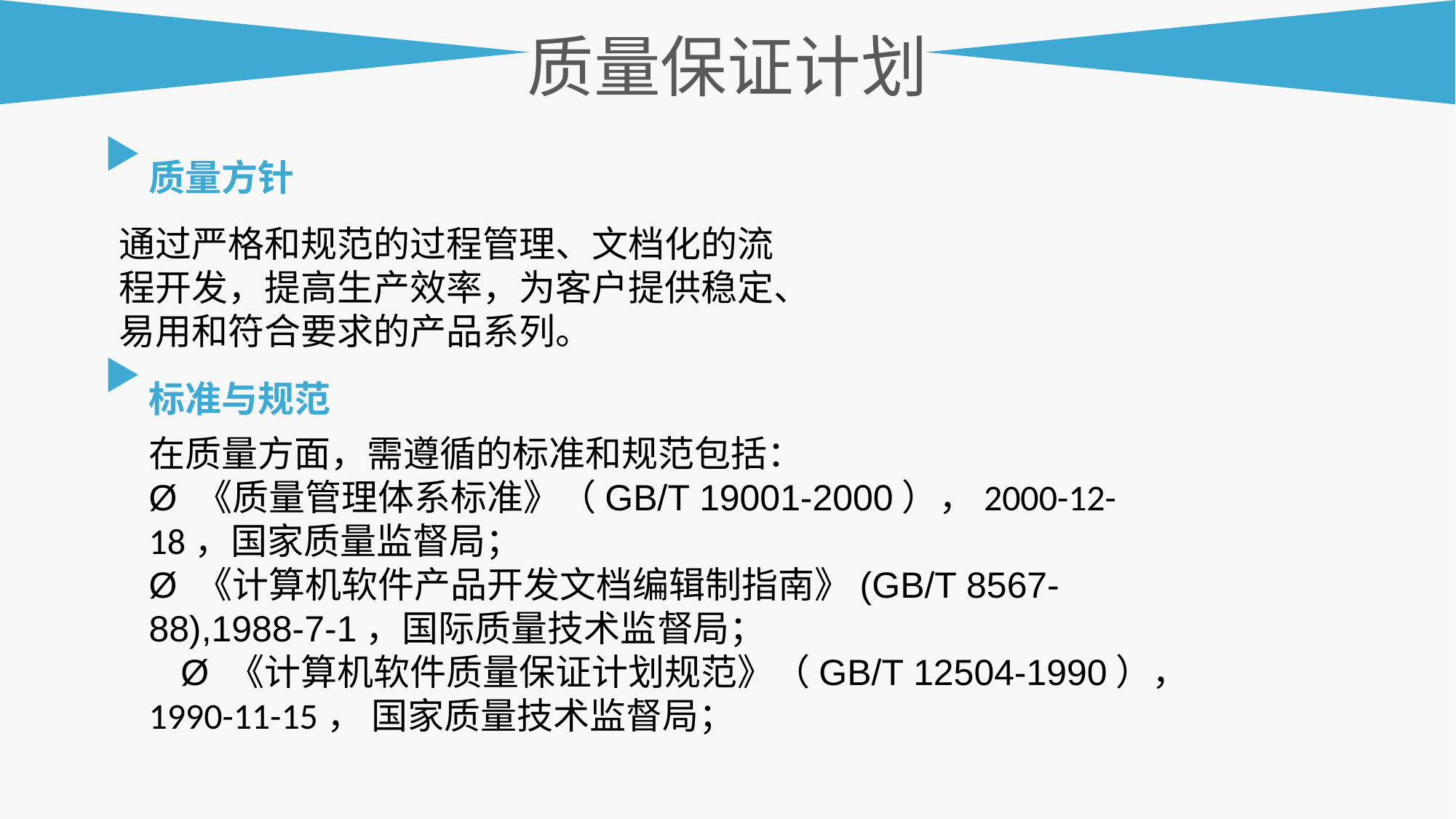

质量保证计划
质量方针

通过严格和规范的过程管理、文档化的流程开发，提高生产效率，为客户提供稳定、易用和符合要求的产品系列。
标准与规范

在质量方面，需遵循的标准和规范包括：Ø 《质量管理体系标准》（GB/T 19001-2000），2000-12-18，国家质量监督局；Ø 《计算机软件产品开发文档编辑制指南》(GB/T 8567-88),1988-7-1，国际质量技术监督局；Ø 《计算机软件质量保证计划规范》（GB/T 12504-1990）， 1990-11-15， 国家质量技术监督局；